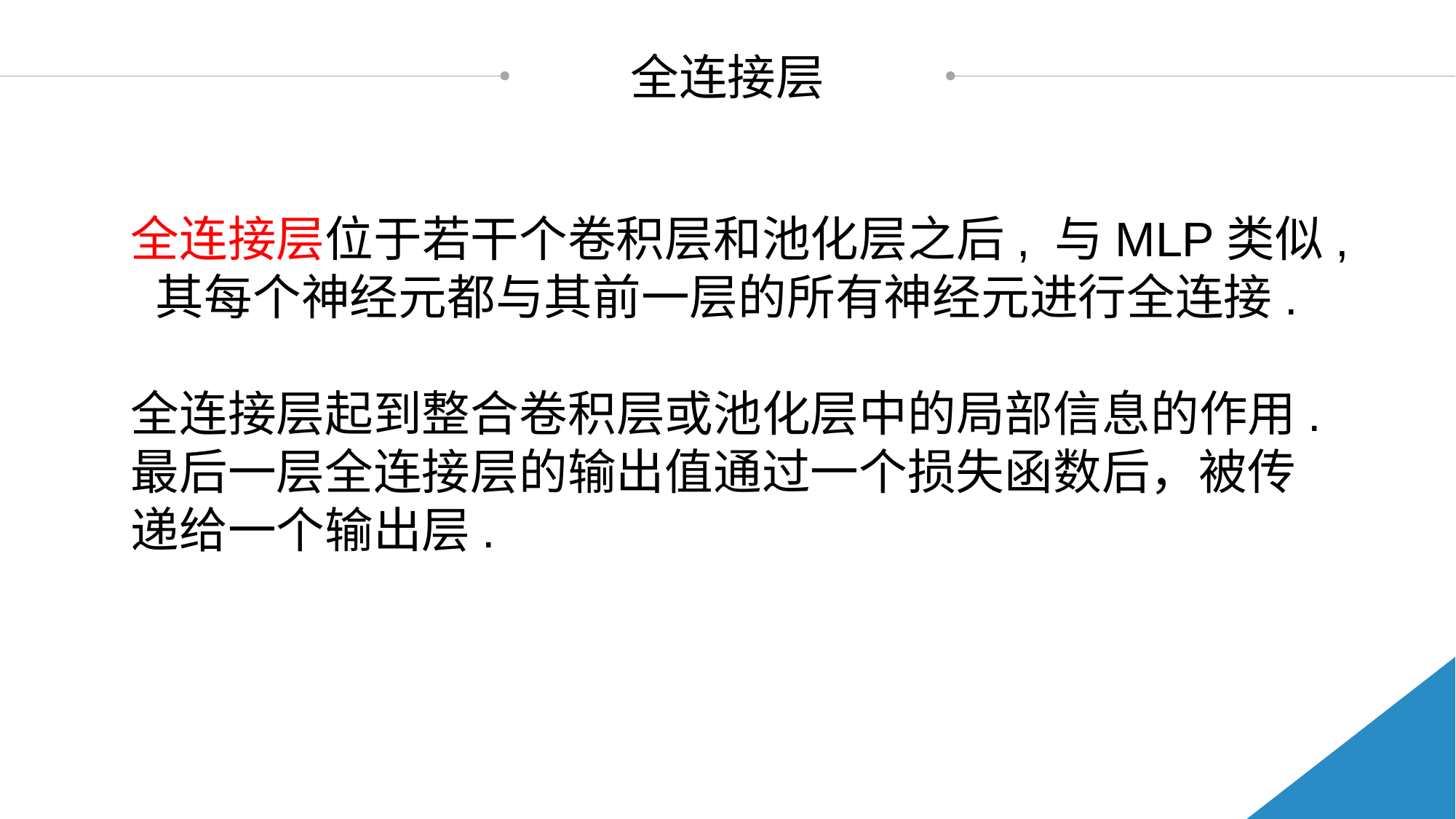

全连接层
全连接层位于若干个卷积层和池化层之后, 与MLP类似, 其每个神经元都与其前一层的所有神经元进行全连接.

全连接层起到整合卷积层或池化层中的局部信息的作用.最后一层全连接层的输出值通过一个损失函数后，被传递给一个输出层.